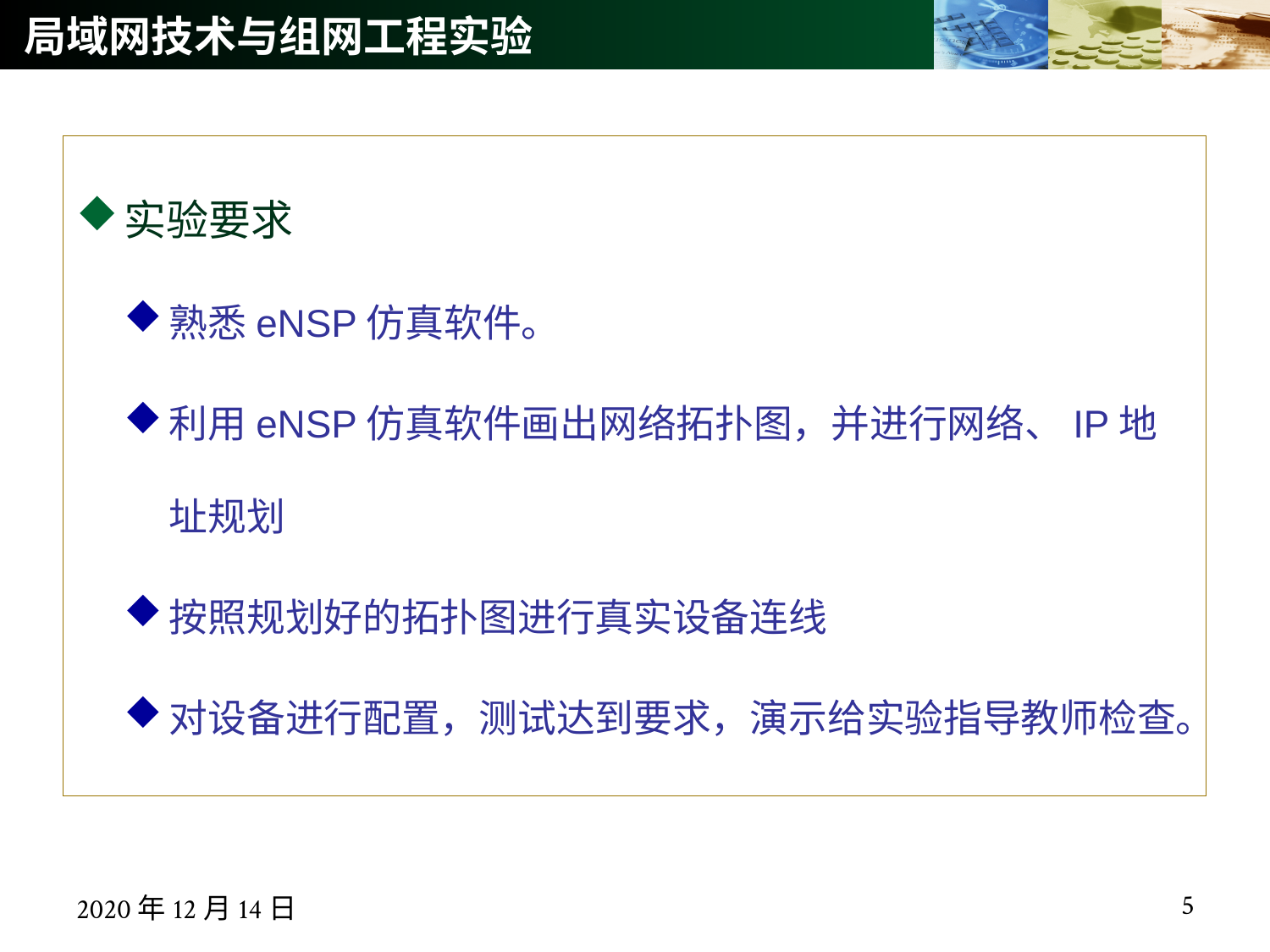

# 局域网技术与组网工程实验
实验要求
熟悉eNSP仿真软件。
利用eNSP仿真软件画出网络拓扑图，并进行网络、IP地址规划
按照规划好的拓扑图进行真实设备连线
对设备进行配置，测试达到要求，演示给实验指导教师检查。
5
2020年12月14日